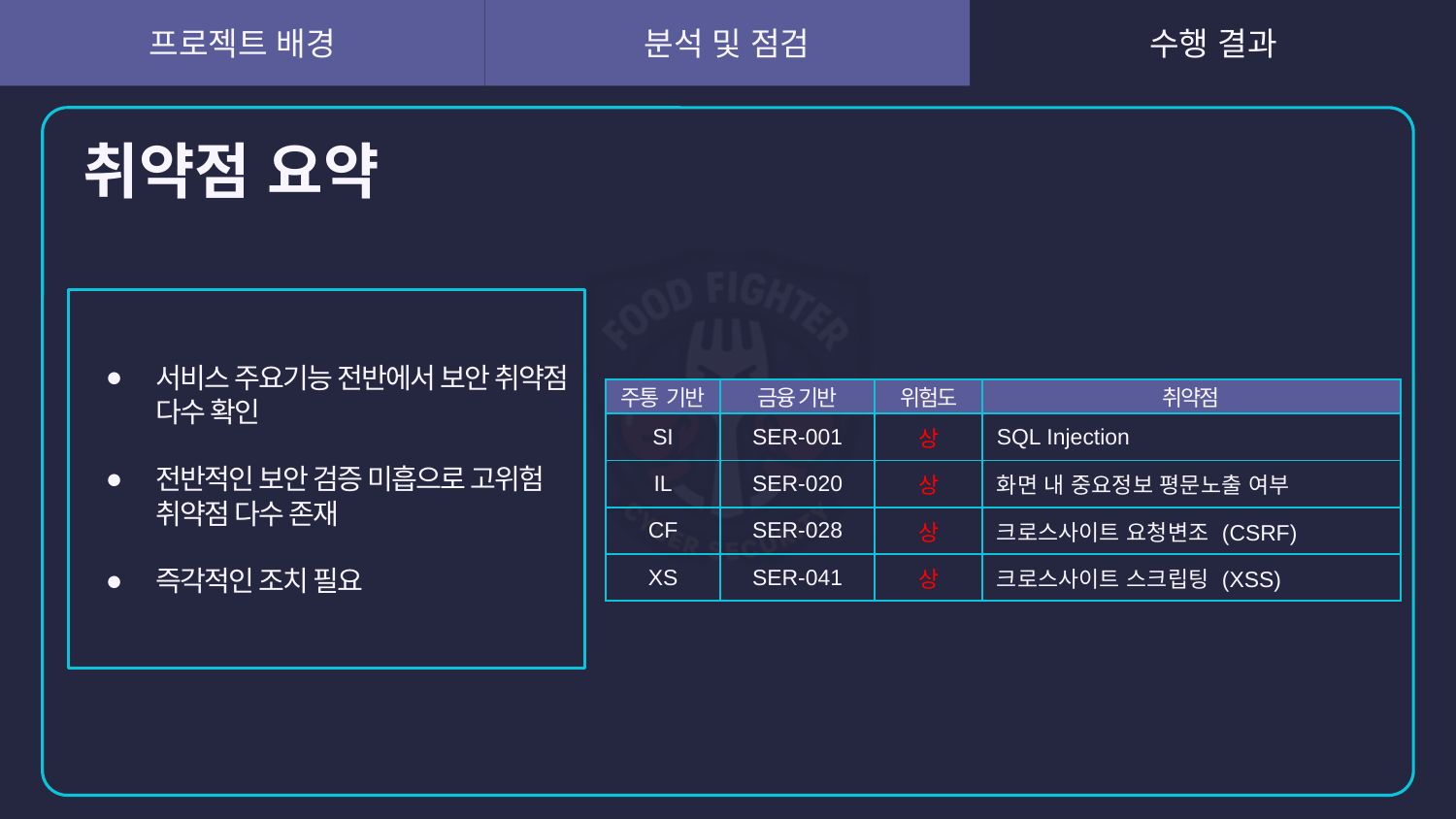

# 취약점 요약
서비스 주요기능 전반에서 보안 취약점 다수 확인

전반적인 보안 검증 미흡으로 고위험 취약점 다수 존재

즉각적인 조치 필요
| 주통 기반 | 금융 기반 | 위험도 | 취약점 |
| --- | --- | --- | --- |
| SI | SER-001 | 상 | SQL Injection |
| IL | SER-020 | 상 | 화면 내 중요정보 평문노출 여부 |
| CF | SER-028 | 상 | 크로스사이트 요청변조 (CSRF) |
| XS | SER-041 | 상 | 크로스사이트 스크립팅 (XSS) |